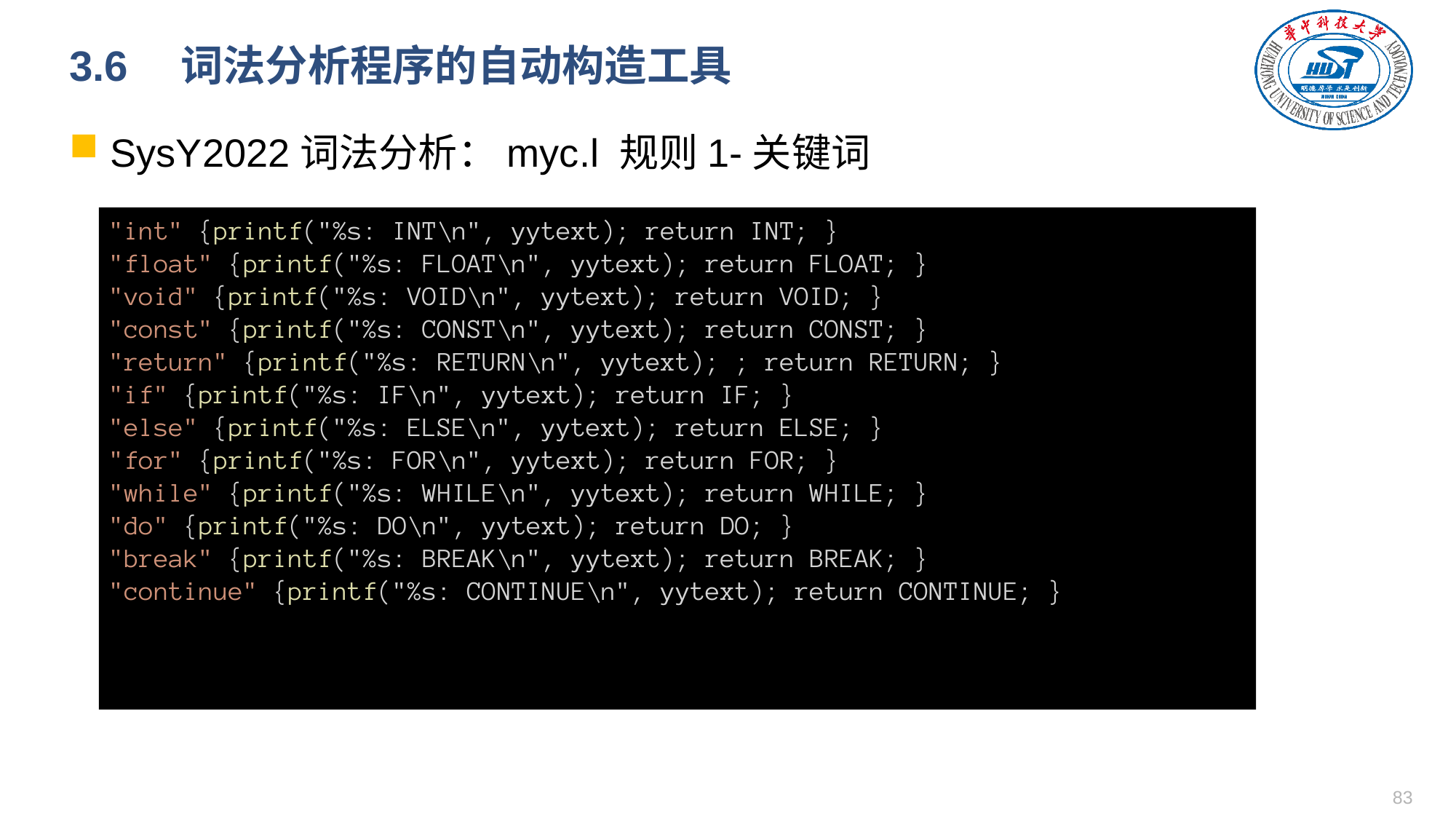

# 3.6　词法分析程序的自动构造工具
SysY2022词法分析：myc.l 规则1-关键词
"int" {printf("%s: INT\n", yytext); return INT; }
"float" {printf("%s: FLOAT\n", yytext); return FLOAT; }
"void" {printf("%s: VOID\n", yytext); return VOID; }
"const" {printf("%s: CONST\n", yytext); return CONST; }
"return" {printf("%s: RETURN\n", yytext); ; return RETURN; }
"if" {printf("%s: IF\n", yytext); return IF; }
"else" {printf("%s: ELSE\n", yytext); return ELSE; }
"for" {printf("%s: FOR\n", yytext); return FOR; }
"while" {printf("%s: WHILE\n", yytext); return WHILE; }
"do" {printf("%s: DO\n", yytext); return DO; }
"break" {printf("%s: BREAK\n", yytext); return BREAK; }
"continue" {printf("%s: CONTINUE\n", yytext); return CONTINUE; }

83